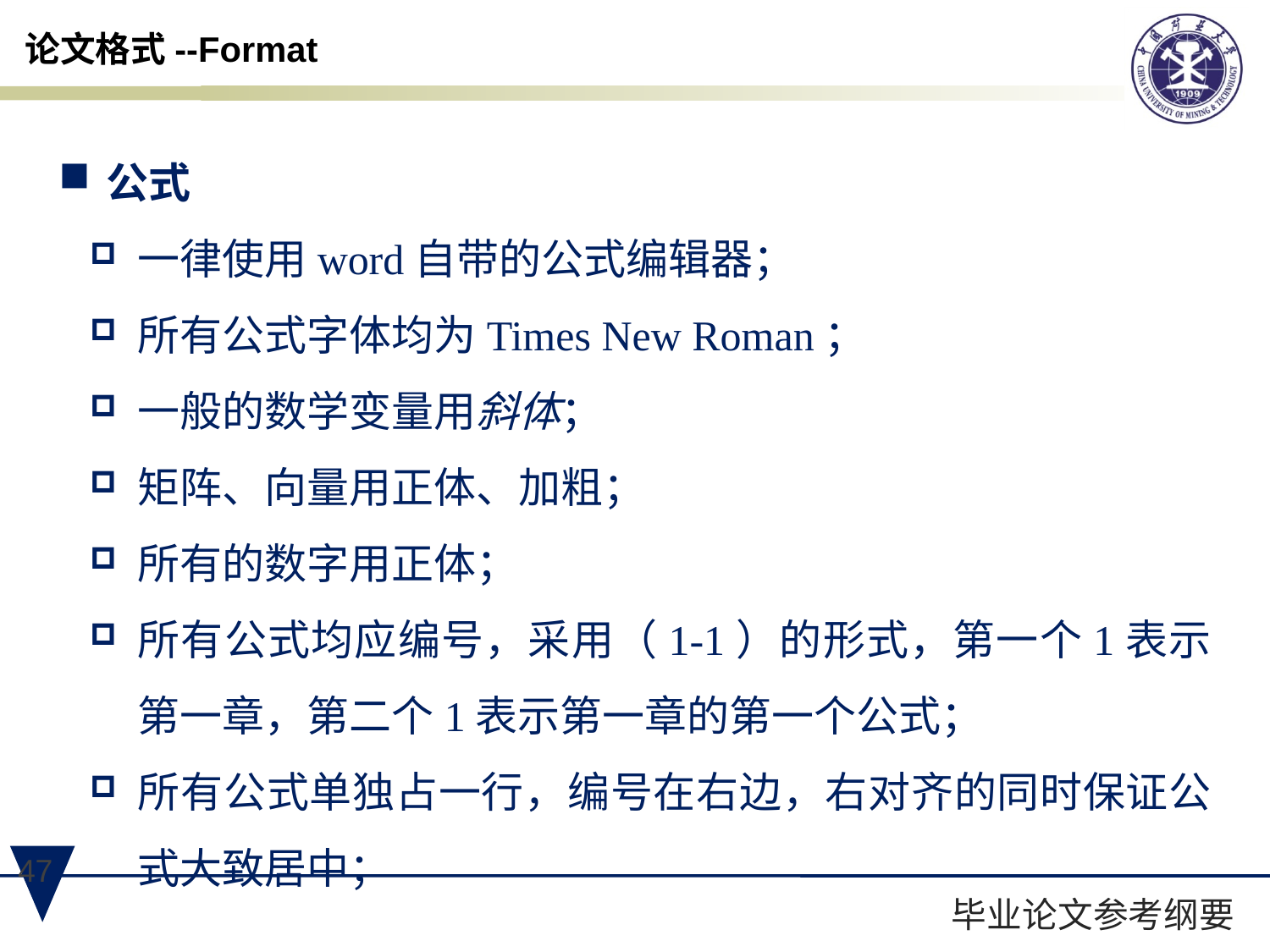

论文格式--Format
公式
一律使用word自带的公式编辑器；
所有公式字体均为Times New Roman；
一般的数学变量用斜体；
矩阵、向量用正体、加粗；
所有的数字用正体；
所有公式均应编号，采用（1-1）的形式，第一个1表示第一章，第二个1表示第一章的第一个公式；
所有公式单独占一行，编号在右边，右对齐的同时保证公式大致居中；